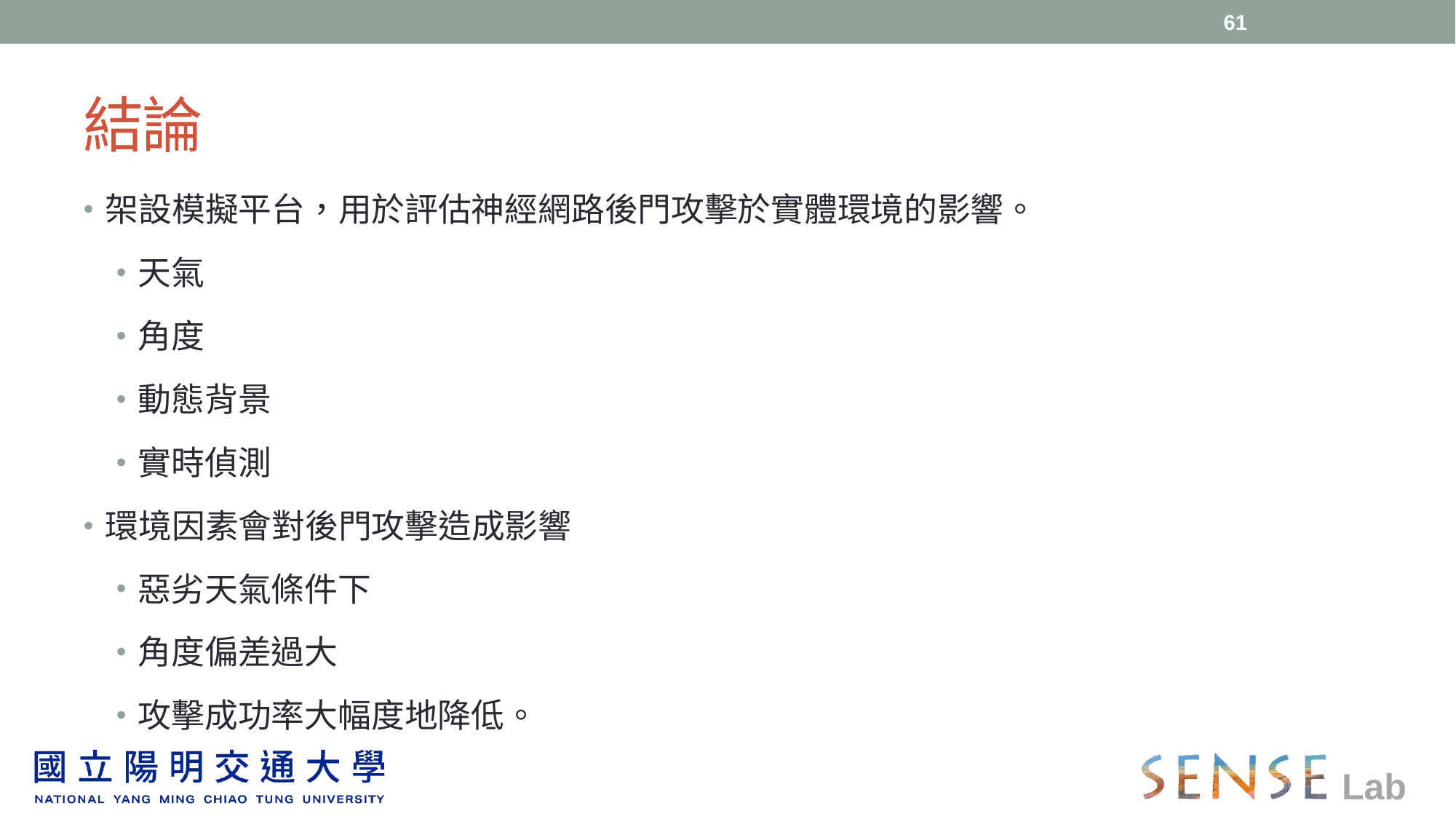

61
# 結論
架設模擬平台，用於評估神經網路後門攻擊於實體環境的影響。
天氣
角度
動態背景
實時偵測
環境因素會對後門攻擊造成影響
惡劣天氣條件下
角度偏差過大
攻擊成功率大幅度地降低。